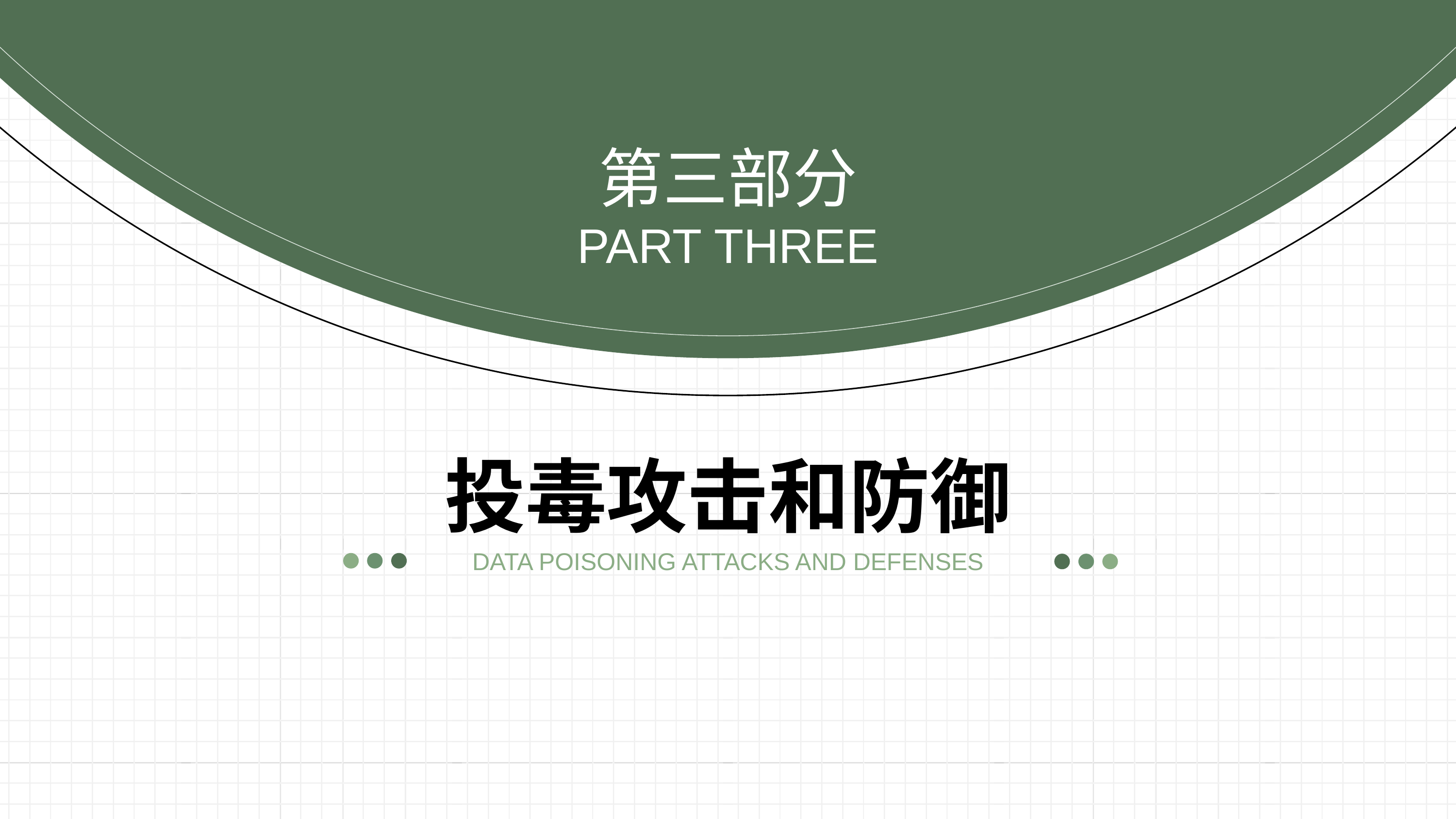

第三部分
PART THREE
投毒攻击和防御
DATA POISONING ATTACKS AND DEFENSES